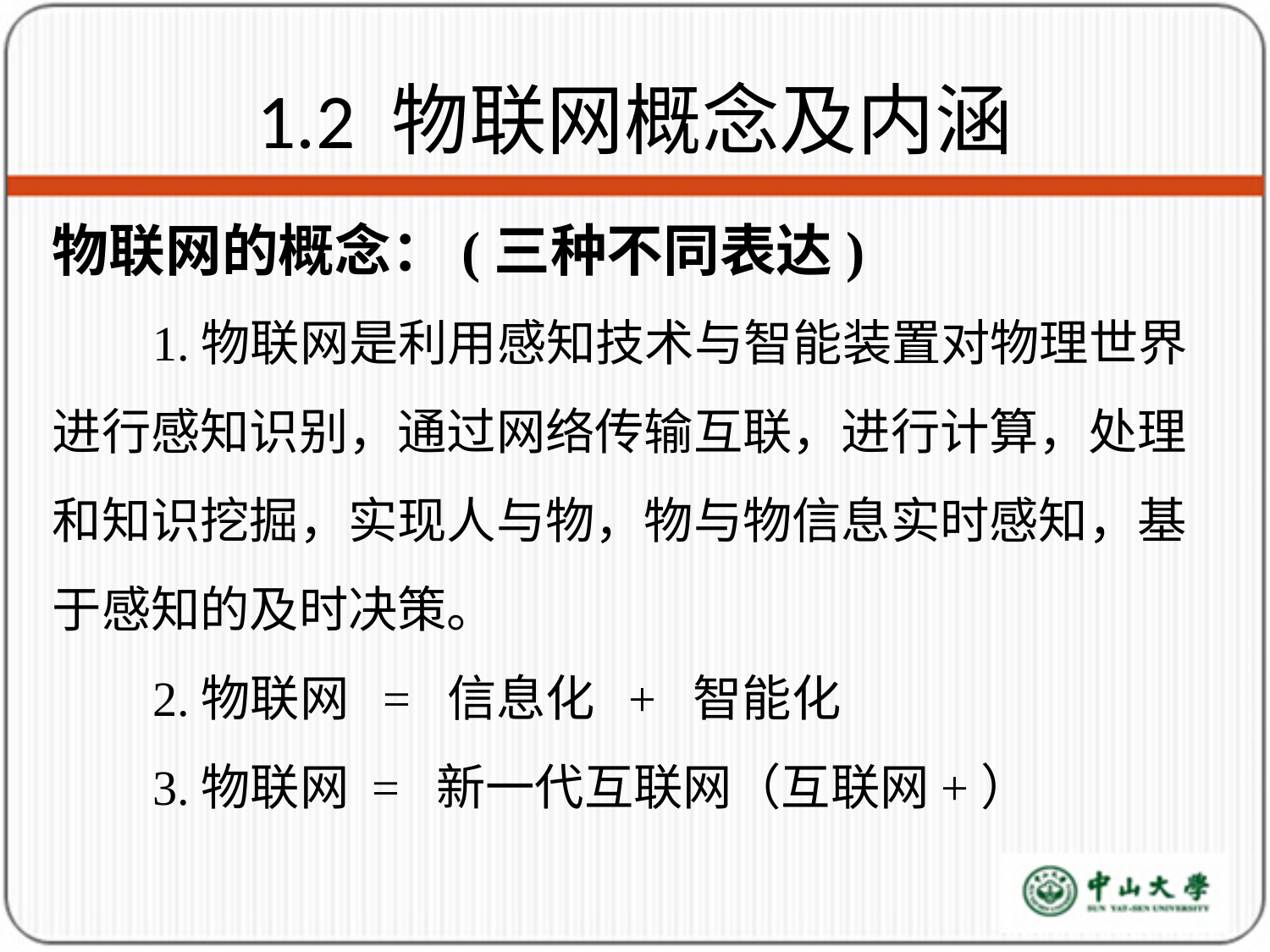

# 1.2 物联网概念及内涵
物联网的概念：(三种不同表达)
1.物联网是利用感知技术与智能装置对物理世界进行感知识别，通过网络传输互联，进行计算，处理和知识挖掘，实现人与物，物与物信息实时感知，基于感知的及时决策。
2.物联网  =  信息化  +  智能化
3.物联网 =  新一代互联网（互联网+）